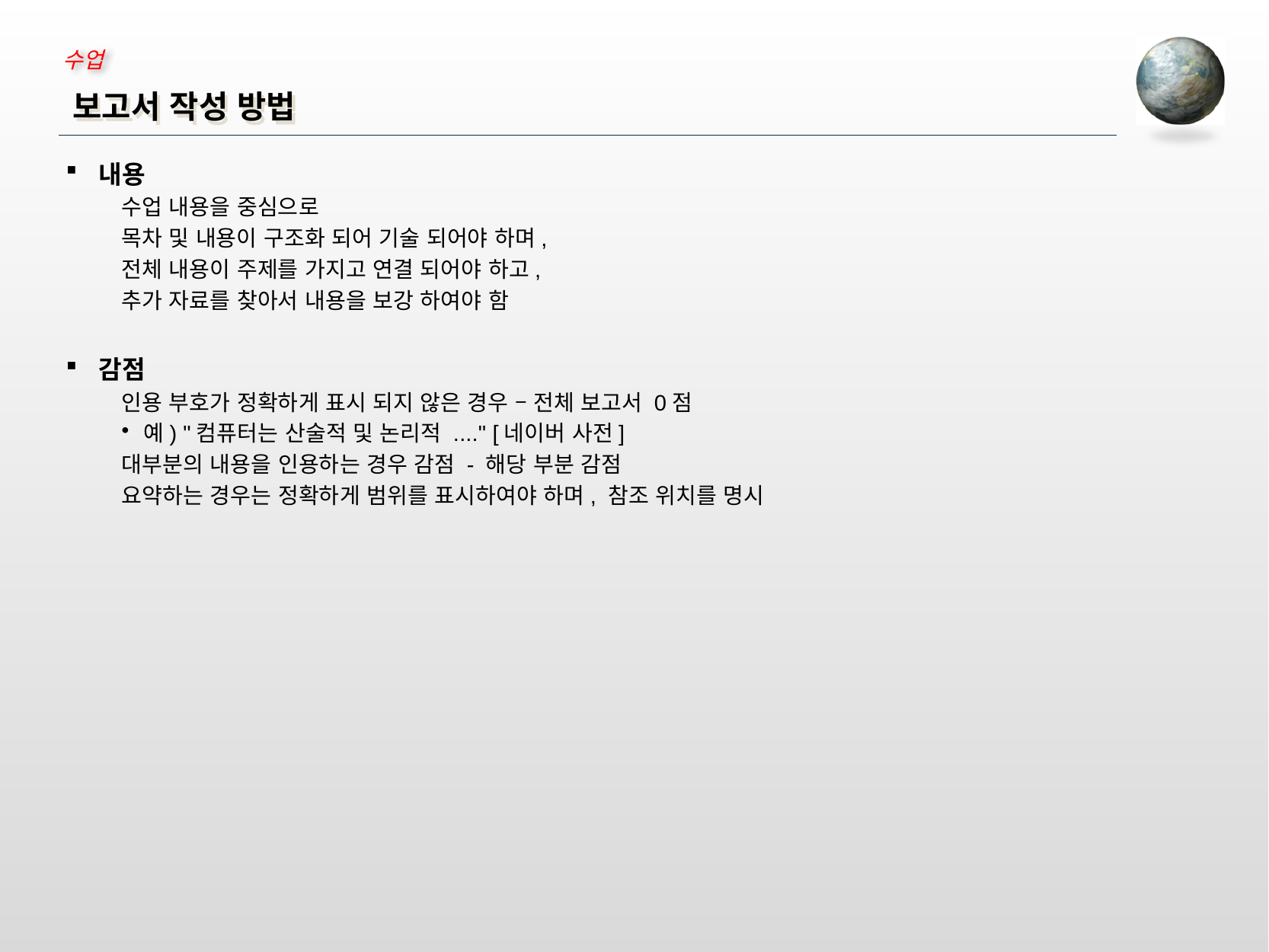

# 보고서 작성 방법
내용
수업 내용을 중심으로
목차 및 내용이 구조화 되어 기술 되어야 하며,
전체 내용이 주제를 가지고 연결 되어야 하고,
추가 자료를 찾아서 내용을 보강 하여야 함

감점
인용 부호가 정확하게 표시 되지 않은 경우 – 전체 보고서 0점
예) "컴퓨터는 산술적 및 논리적 ...." [네이버 사전]
대부분의 내용을 인용하는 경우 감점 - 해당 부분 감점
요약하는 경우는 정확하게 범위를 표시하여야 하며, 참조 위치를 명시